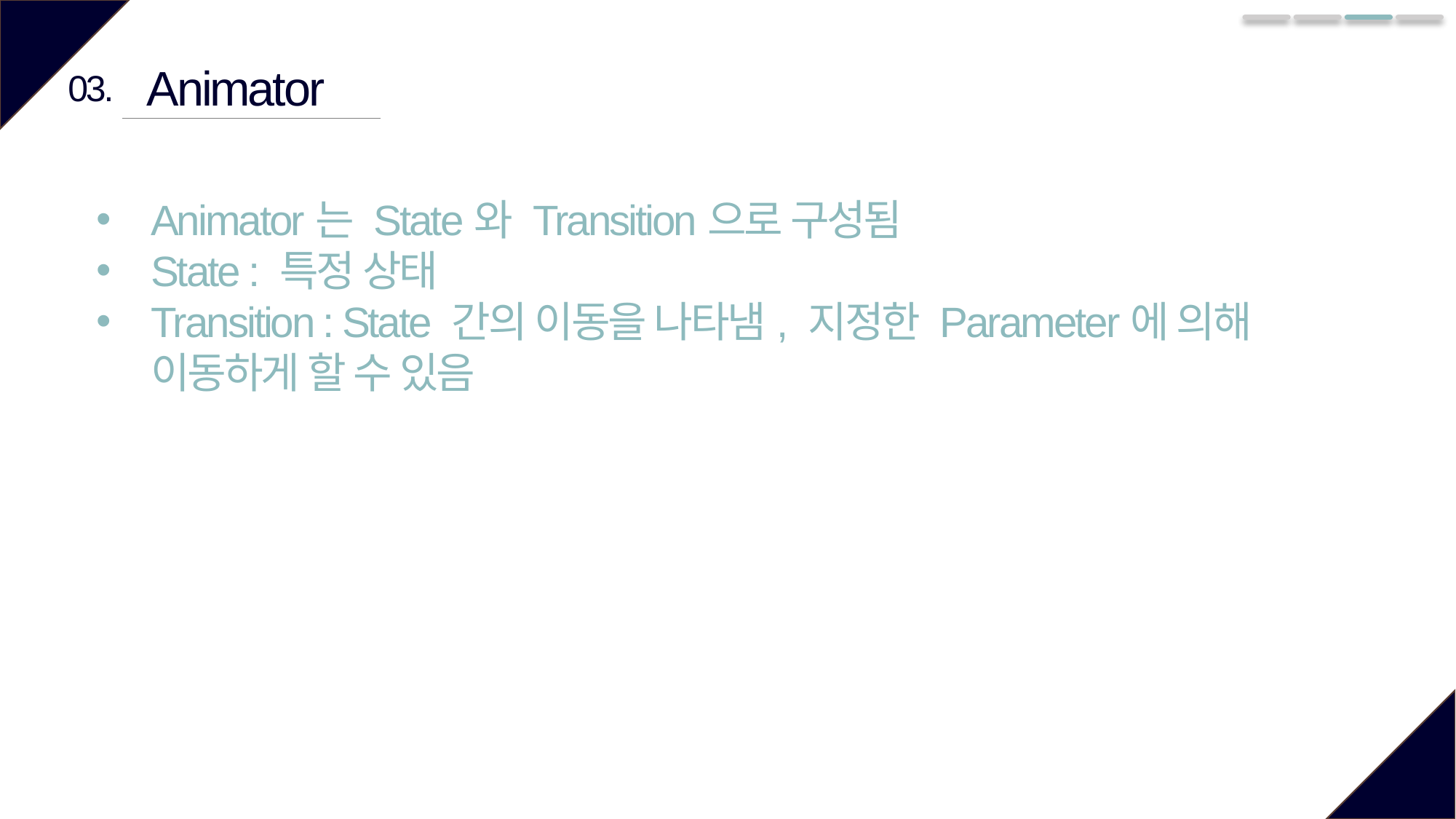

Animator
03.
Animator는 State와 Transition으로 구성됨
State : 특정 상태
Transition : State 간의 이동을 나타냄, 지정한 Parameter에 의해 이동하게 할 수 있음